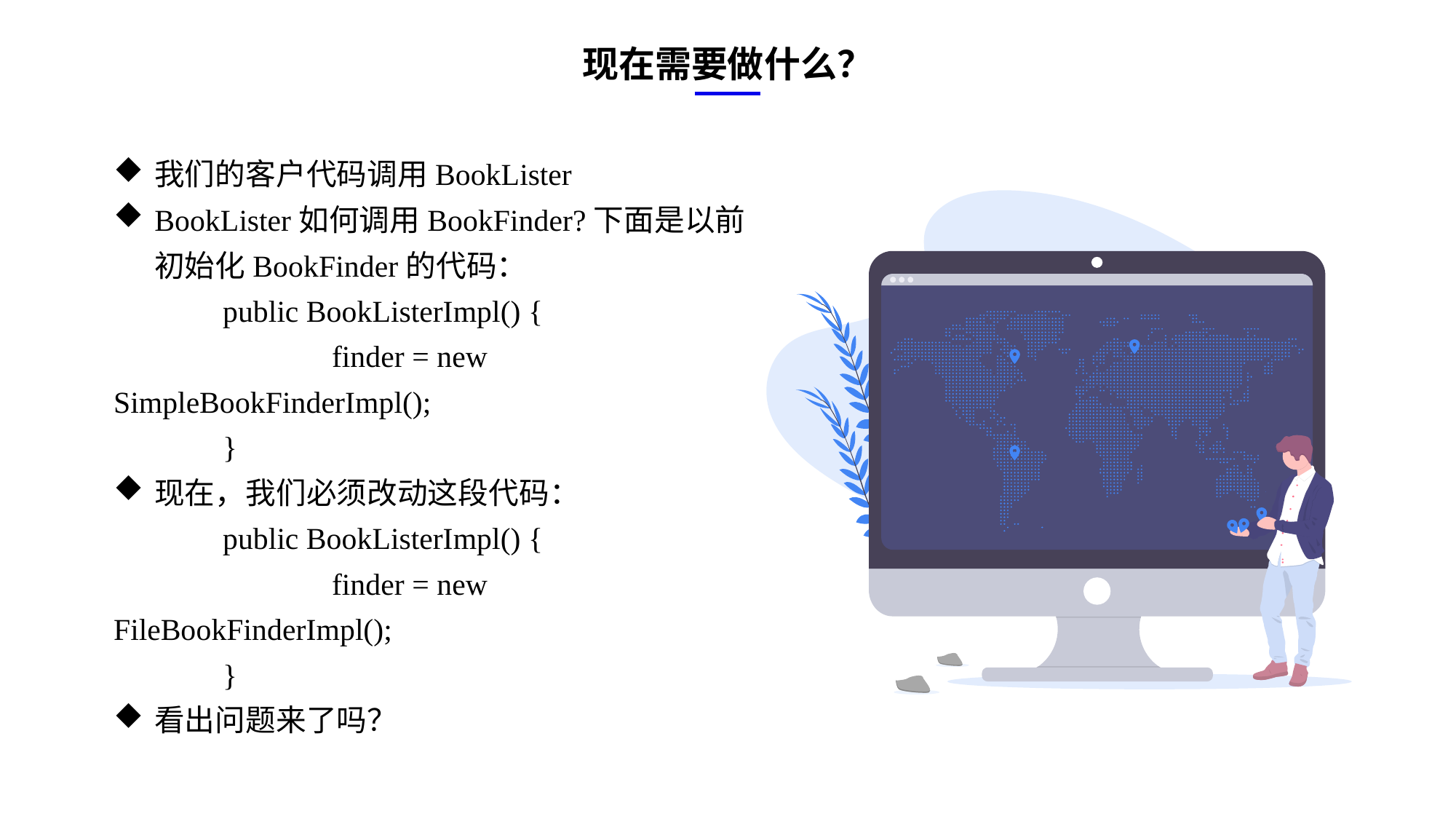

现在需要做什么？
我们的客户代码调用BookLister
BookLister如何调用BookFinder?下面是以前初始化BookFinder的代码：
	public BookListerImpl() {
		finder = new SimpleBookFinderImpl();
	}
现在，我们必须改动这段代码：
	public BookListerImpl() {
		finder = new FileBookFinderImpl();
	}
看出问题来了吗？

e7d195523061f1c0ae0eb3eed39d2bcef4622b2499a05fe6567B54A876BEB457BD1EB8EBE9915191D1FA2E860D28D251AB291D9CBBDD28D4BD16020FD75D8281481517FC21E86E4C931520AFA1087E92E357E3DB373CA326F6F926B1A67F681E99E875FFD293B2C32B3919AE4D43F9436862A7DD54F9346DF3662D8AB7319030EF75D53FF682DE13